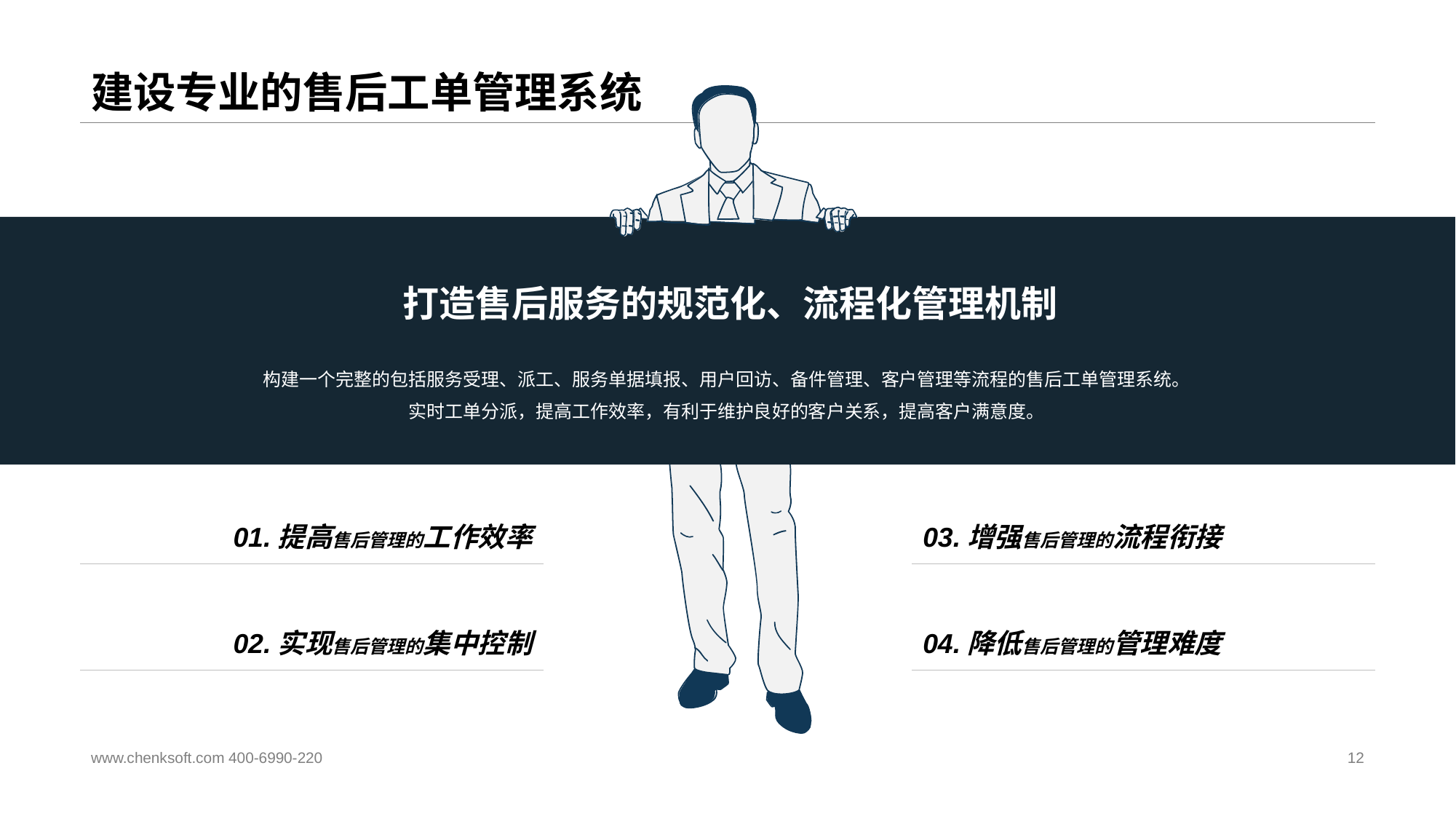

# 建设专业的售后工单管理系统

打造售后服务的规范化、流程化管理机制
构建一个完整的包括服务受理、派工、服务单据填报、用户回访、备件管理、客户管理等流程的售后工单管理系统。
实时工单分派，提高工作效率，有利于维护良好的客户关系，提高客户满意度。

01.提高售后管理的工作效率

03.增强售后管理的流程衔接
02.实现售后管理的集中控制
04.降低售后管理的管理难度
www.chenksoft.com 400-6990-220
12